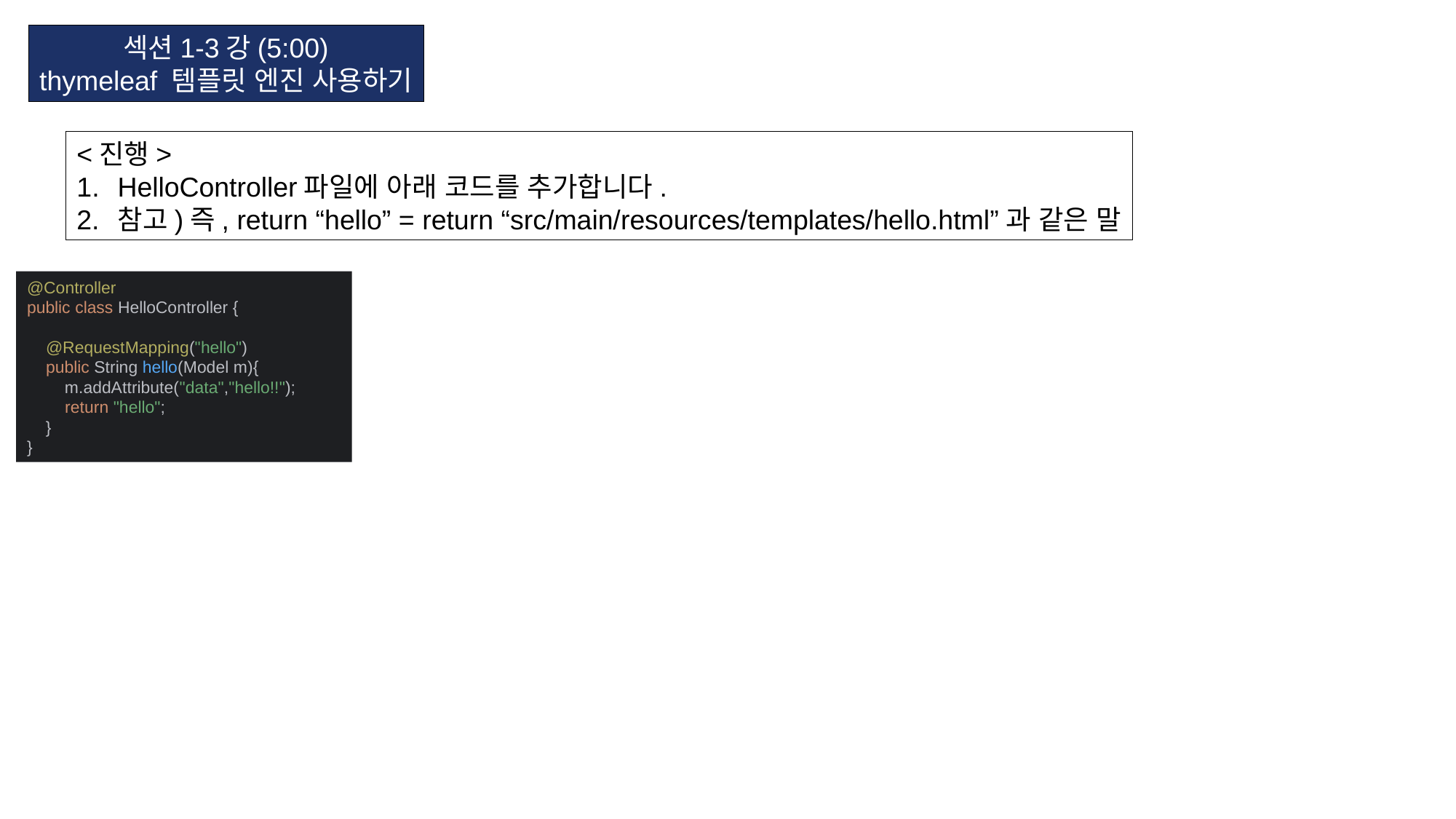

섹션1-3강(5:00)
thymeleaf 템플릿 엔진 사용하기
<진행>
HelloController파일에 아래 코드를 추가합니다.
참고)즉, return “hello” = return “src/main/resources/templates/hello.html”과 같은 말
@Controller
public class HelloController {
    @RequestMapping("hello")
    public String hello(Model m){
        m.addAttribute("data","hello!!");
        return "hello";
    }
}